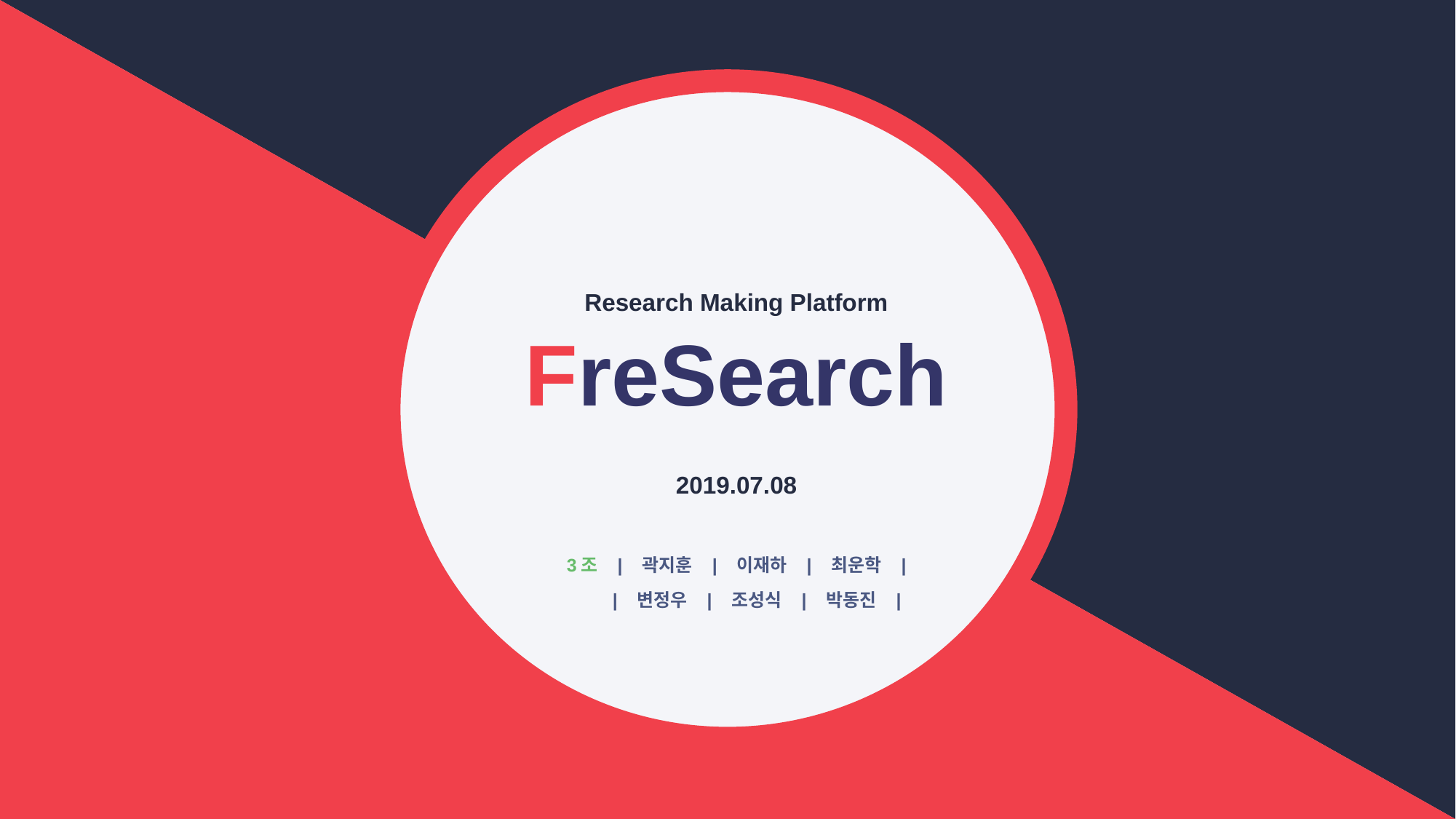

Research Making Platform
# FreSearch
2019.07.08

3조   |   곽지훈   |   이재하   |   최운학   |
        |   변정우   |   조성식   |   박동진   |